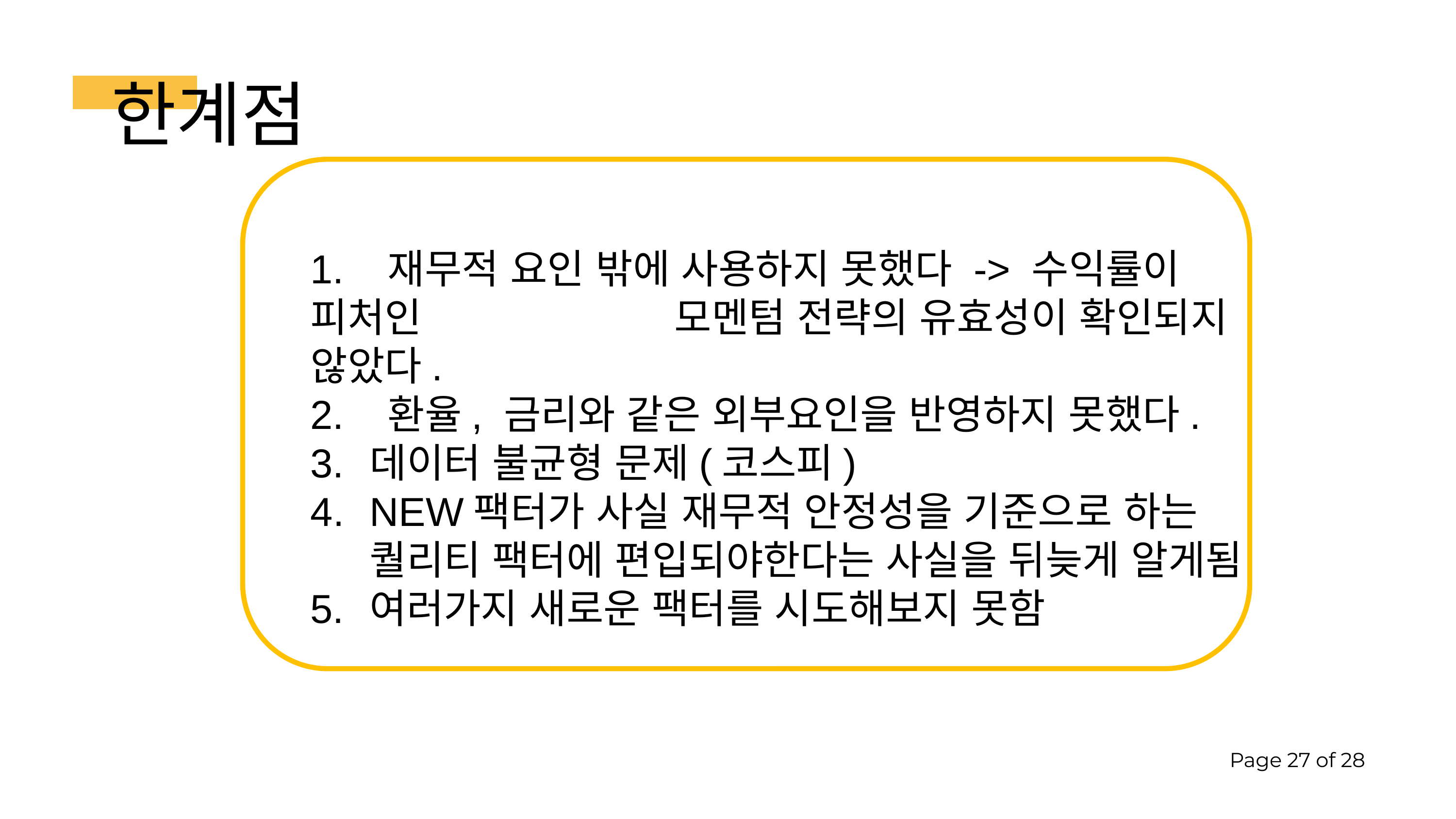

한계점

1.   재무적 요인 밖에 사용하지 못했다 -> 수익률이 피처인                	모멘텀 전략의 유효성이 확인되지 않았다.
2.   환율, 금리와 같은 외부요인을 반영하지 못했다.
데이터 불균형 문제(코스피)
NEW팩터가 사실 재무적 안정성을 기준으로 하는 퀄리티 팩터에 편입되야한다는 사실을 뒤늦게 알게됨
여러가지 새로운 팩터를 시도해보지 못함
Page 27 of 28